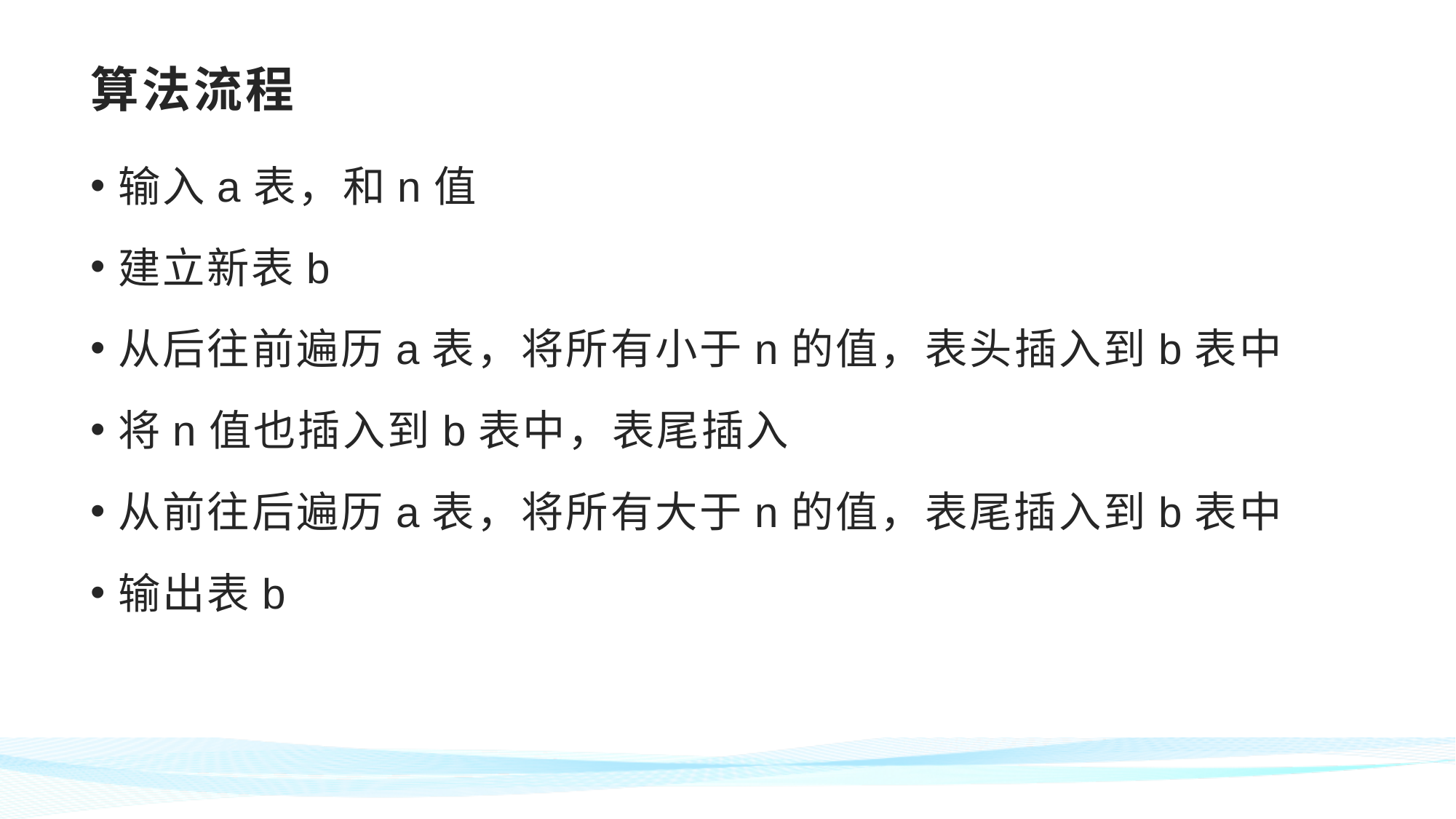

# 算法流程
输入a表，和n值
建立新表b
从后往前遍历a表，将所有小于n的值，表头插入到b表中
将n值也插入到b表中，表尾插入
从前往后遍历a表，将所有大于n的值，表尾插入到b表中
输出表b

86